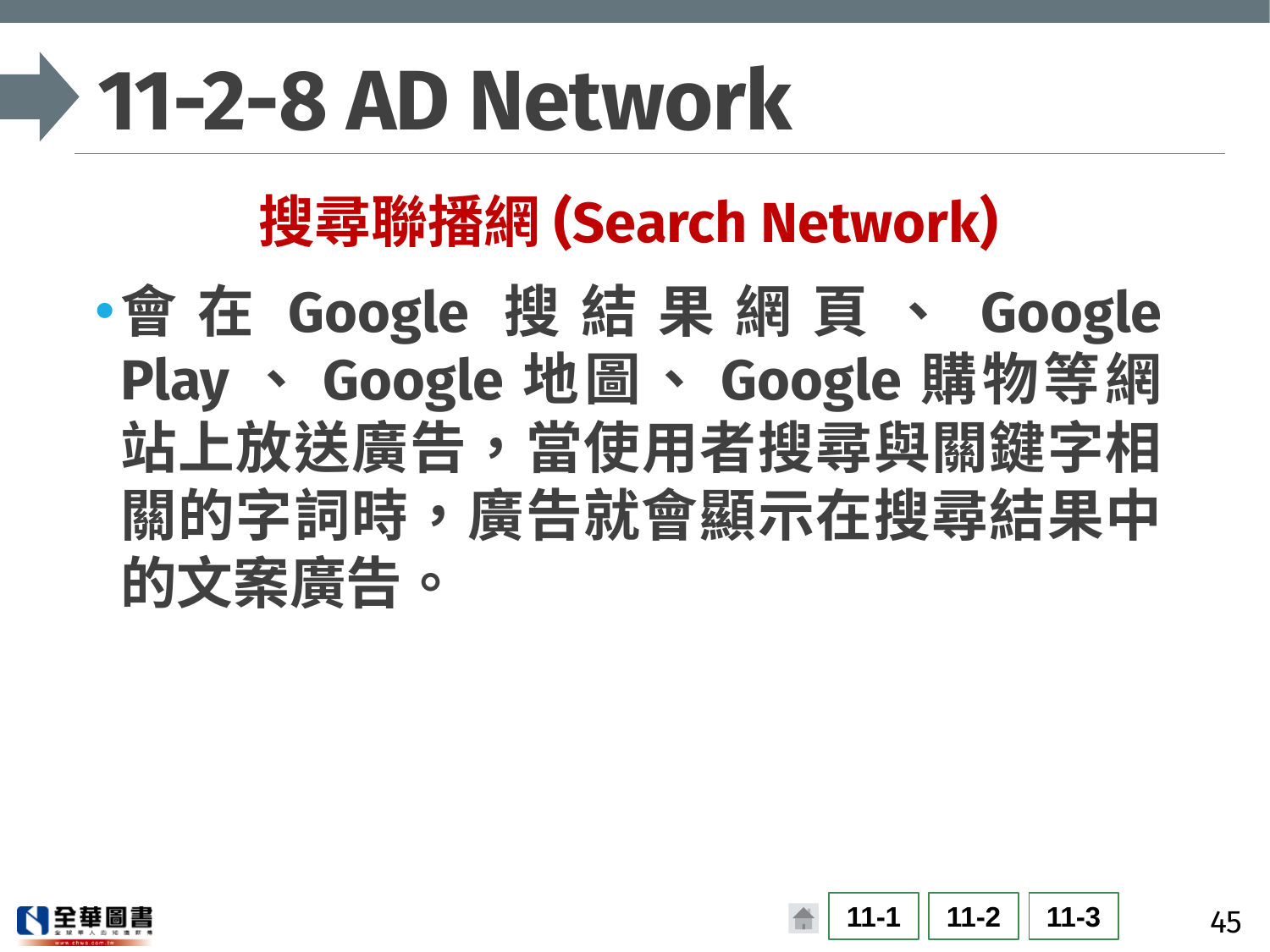

# 11-2-8 AD Network
搜尋聯播網(Search Network)
會在Google搜結果網頁、Google Play、Google地圖、Google購物等網站上放送廣告，當使用者搜尋與關鍵字相關的字詞時，廣告就會顯示在搜尋結果中的文案廣告。
45